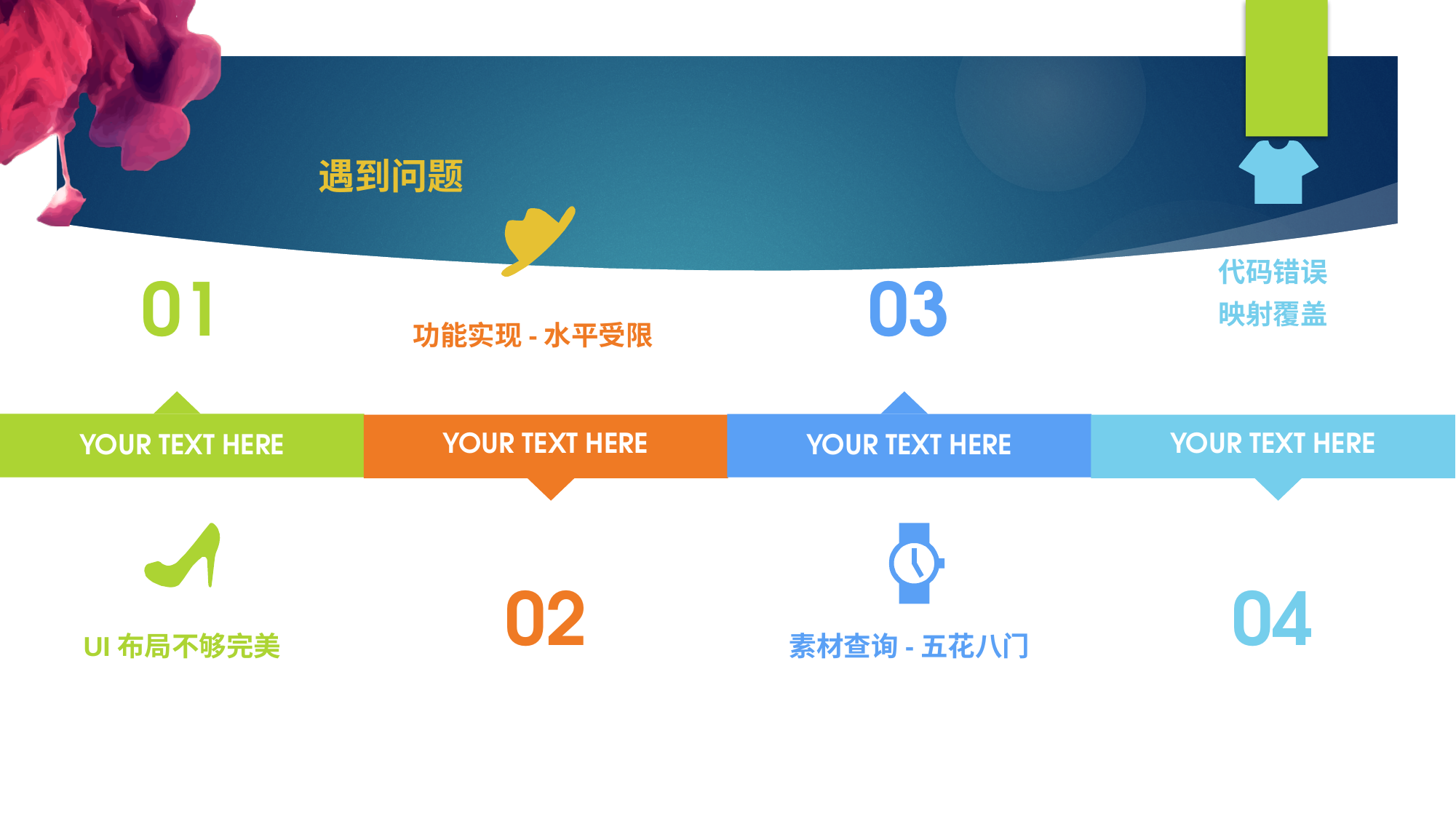

遇到问题

代码错误
映射覆盖
01
03
功能实现-水平受限

YOUR TEXT HERE

YOUR TEXT HERE

YOUR TEXT HERE

YOUR TEXT HERE

02
04
UI布局不够完美
素材查询-五花八门